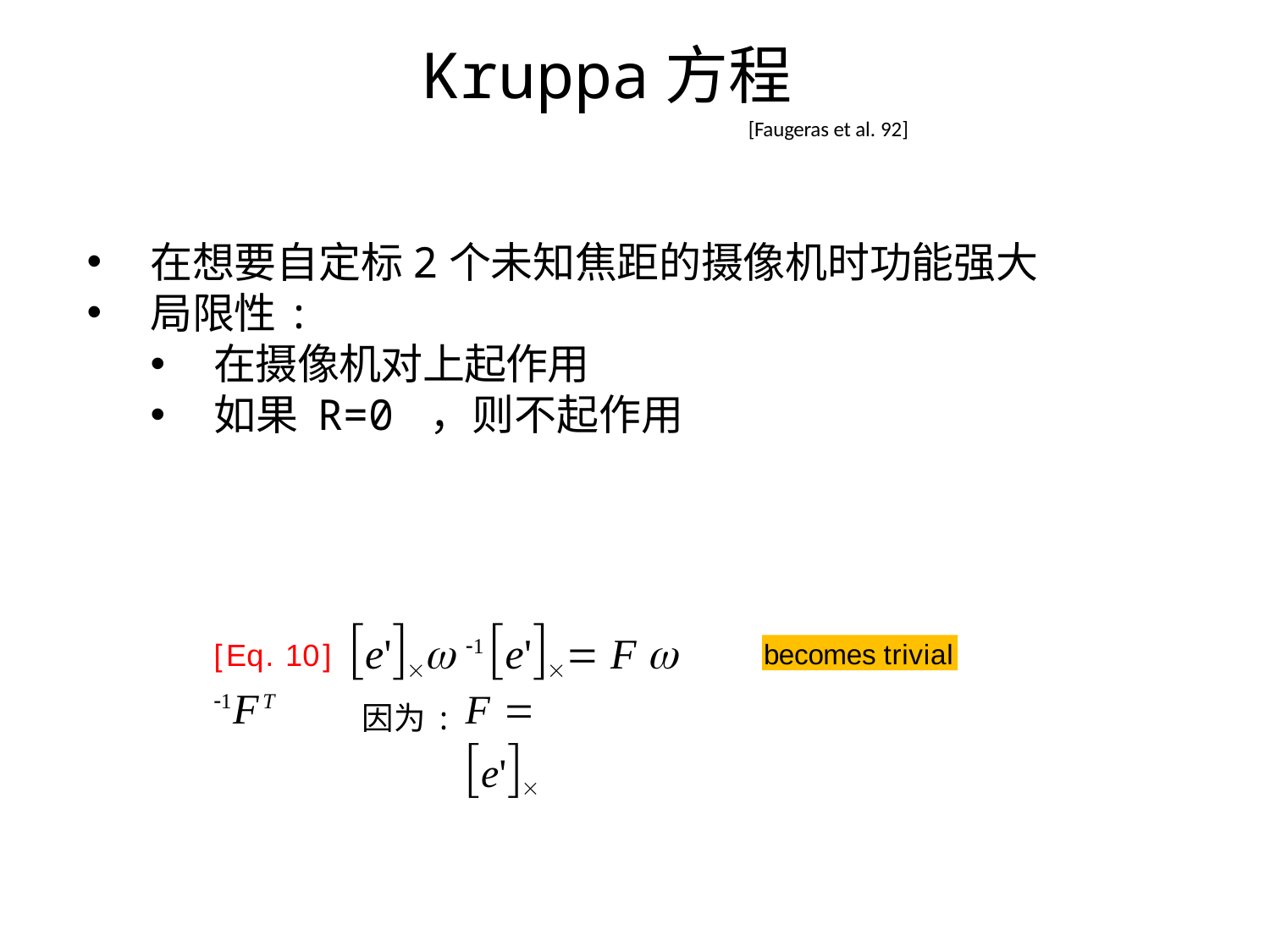

# Kruppa方程
[Faugeras et al. 92]
在想要自定标2个未知焦距的摄像机时功能强大
局限性:
在摄像机对上起作用
如果 R=0 ，则不起作用
[Eq. 10] [e']×ω −1 [e']×= F ω −1FT
becomes trivial
F = [e']×
因为: